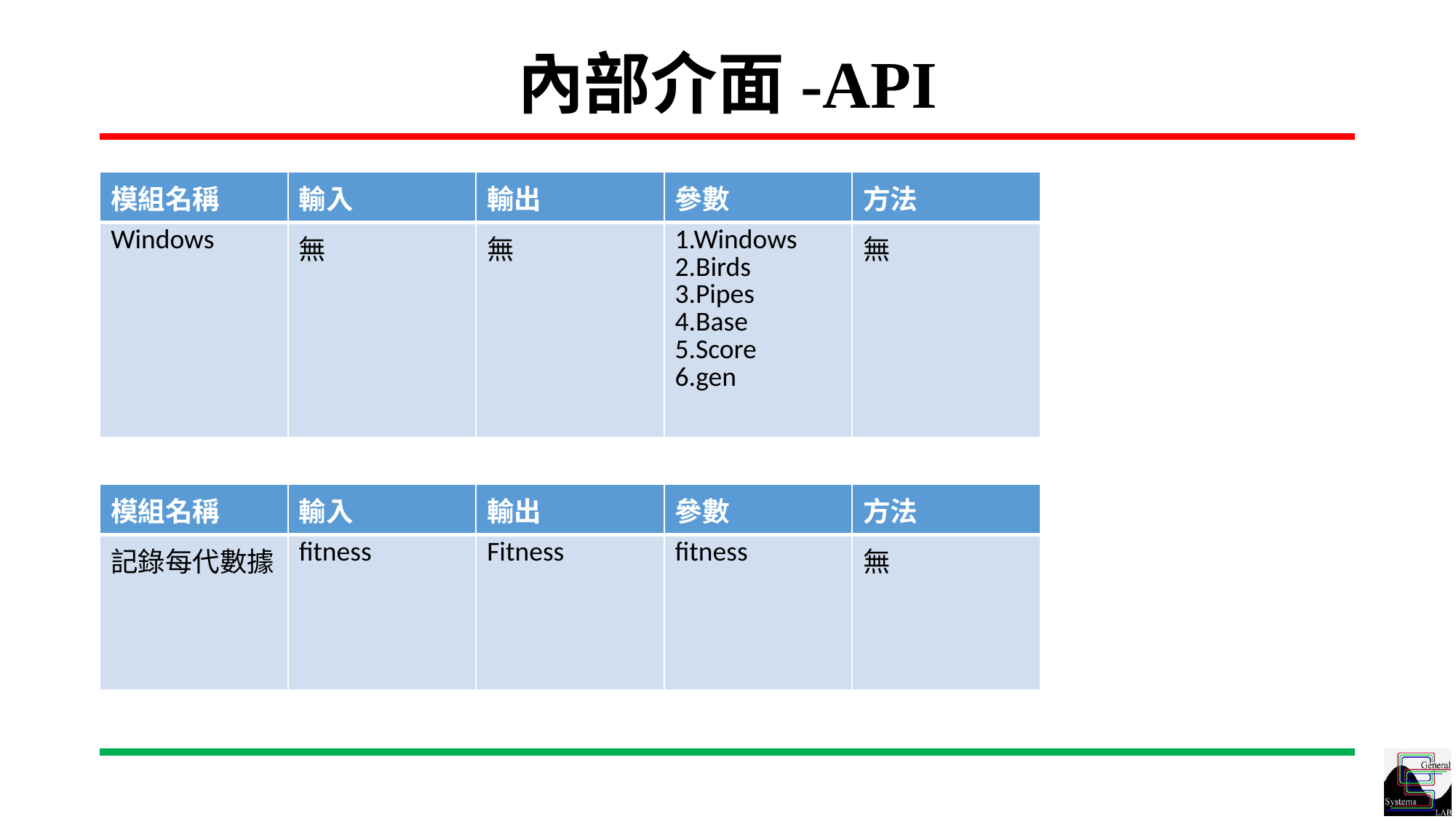

# 內部介面-API
| 模組名稱 | 輸入 | 輸出 | 參數 | 方法 |
| --- | --- | --- | --- | --- |
| Windows | 無 | 無 | 1.Windows 2.Birds 3.Pipes 4.Base 5.Score 6.gen | 無 |
| 模組名稱 | 輸入 | 輸出 | 參數 | 方法 |
| --- | --- | --- | --- | --- |
| 記錄每代數據 | fitness | Fitness | fitness | 無 |